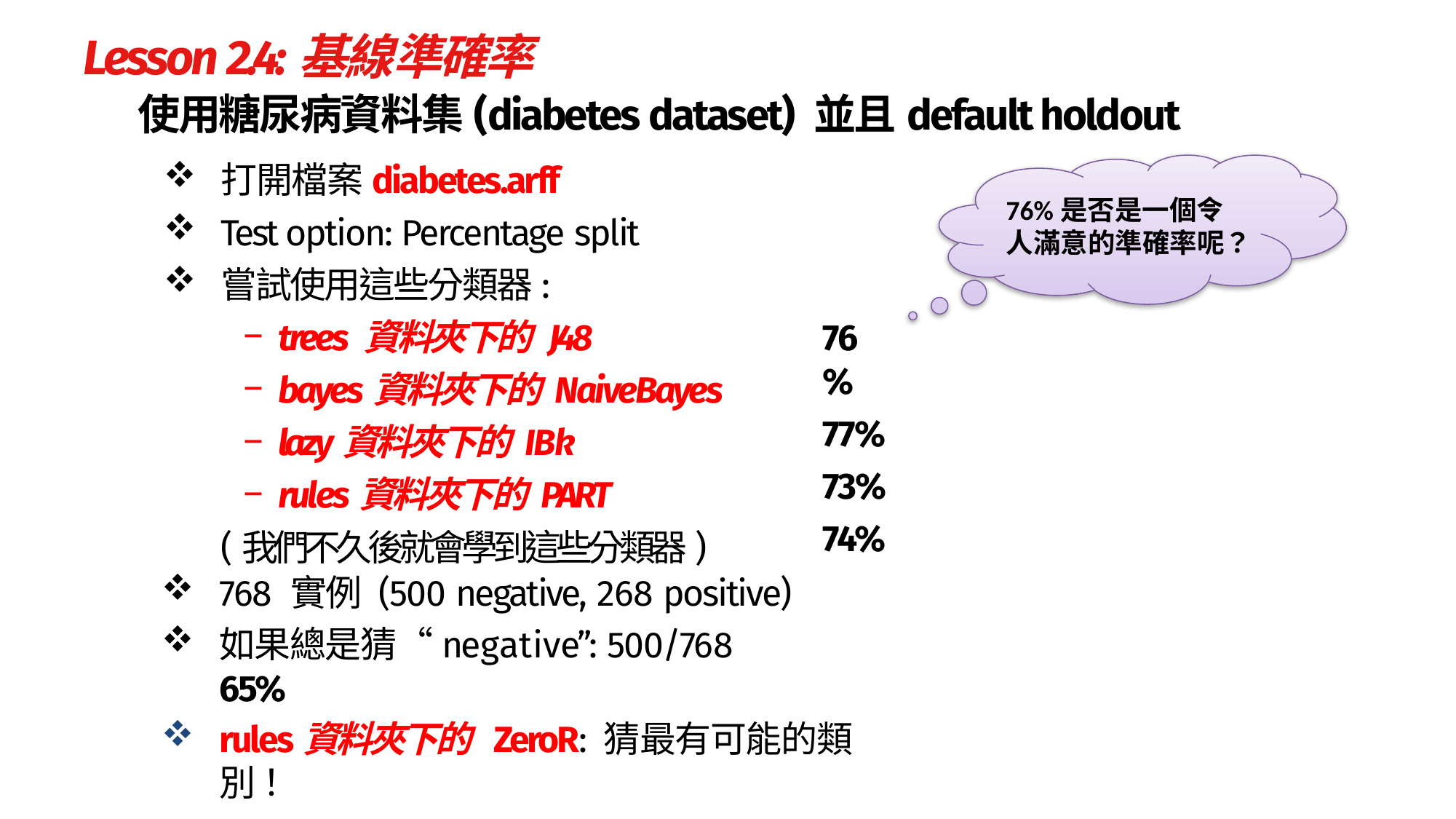

# Lesson 2.4:基線準確率
使用糖尿病資料集(diabetes dataset) 並且default holdout
打開檔案diabetes.arff
Test option: Percentage split
嘗試使用這些分類器:
trees 資料夾下的 J48
bayes資料夾下的 NaiveBayes
lazy資料夾下的 IBk
rules資料夾下的 PART
(我們不久後就會學到這些分類器)
76%是否是一個令人滿意的準確率呢？
76%
77%
73%
74%
768 實例 (500 negative, 268 positive)
如果總是猜“negative”: 500/768	65%
rules資料夾下的  ZeroR: 猜最有可能的類別！